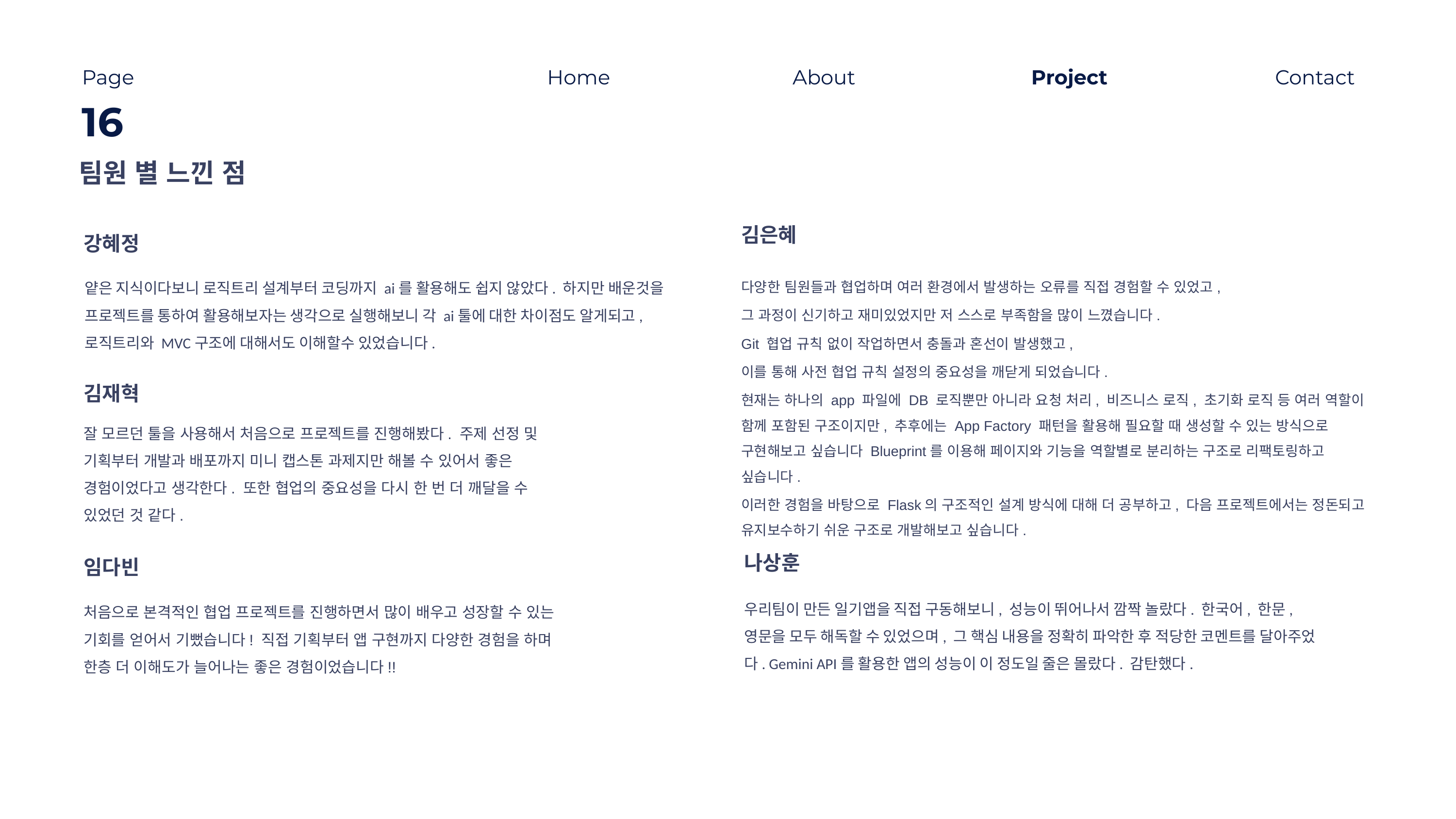

Page
Home
About
Project
Contact
16
팀원 별 느낀 점
# 김은혜
강혜정
얕은 지식이다보니 로직트리 설계부터 코딩까지 ai를 활용해도 쉽지 않았다. 하지만 배운것을 프로젝트를 통하여 활용해보자는 생각으로 실행해보니 각 ai툴에 대한 차이점도 알게되고, 로직트리와 MVC구조에 대해서도 이해할수 있었습니다.
다양한 팀원들과 협업하며 여러 환경에서 발생하는 오류를 직접 경험할 수 있었고,
그 과정이 신기하고 재미있었지만 저 스스로 부족함을 많이 느꼈습니다.
Git 협업 규칙 없이 작업하면서 충돌과 혼선이 발생했고,
이를 통해 사전 협업 규칙 설정의 중요성을 깨닫게 되었습니다.
현재는 하나의 app 파일에 DB 로직뿐만 아니라 요청 처리, 비즈니스 로직, 초기화 로직 등 여러 역할이 함께 포함된 구조이지만, 추후에는 App Factory 패턴을 활용해 필요할 때 생성할 수 있는 방식으로 구현해보고 싶습니다 Blueprint를 이용해 페이지와 기능을 역할별로 분리하는 구조로 리팩토링하고 싶습니다.
이러한 경험을 바탕으로 Flask의 구조적인 설계 방식에 대해 더 공부하고, 다음 프로젝트에서는 정돈되고 유지보수하기 쉬운 구조로 개발해보고 싶습니다.

김재혁
잘 모르던 툴을 사용해서 처음으로 프로젝트를 진행해봤다. 주제 선정 및 기획부터 개발과 배포까지 미니 캡스톤 과제지만 해볼 수 있어서 좋은 경험이었다고 생각한다. 또한 협업의 중요성을 다시 한 번 더 깨달을 수 있었던 것 같다.
나상훈
임다빈
우리팀이 만든 일기앱을 직접 구동해보니, 성능이 뛰어나서 깜짝 놀랐다. 한국어, 한문, 영문을 모두 해독할 수 있었으며, 그 핵심 내용을 정확히 파악한 후 적당한 코멘트를 달아주었다. Gemini API를 활용한 앱의 성능이 이 정도일 줄은 몰랐다. 감탄했다.

처음으로 본격적인 협업 프로젝트를 진행하면서 많이 배우고 성장할 수 있는 기회를 얻어서 기뻤습니다! 직접 기획부터 앱 구현까지 다양한 경험을 하며 한층 더 이해도가 늘어나는 좋은 경험이었습니다!!